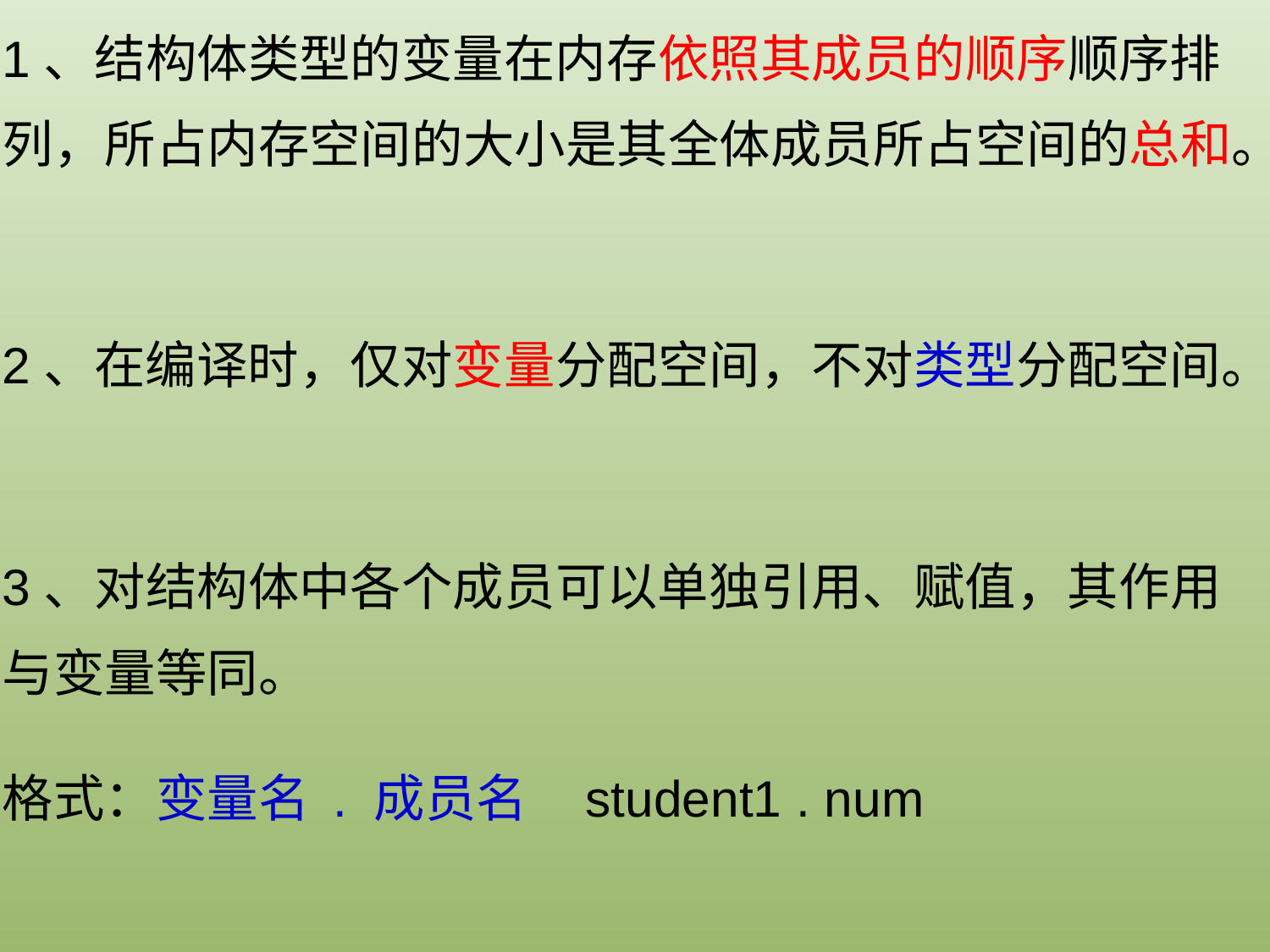

1、结构体类型的变量在内存依照其成员的顺序顺序排列，所占内存空间的大小是其全体成员所占空间的总和。
2、在编译时，仅对变量分配空间，不对类型分配空间。
3、对结构体中各个成员可以单独引用、赋值，其作用与变量等同。
格式：变量名 . 成员名    student1 . num
389